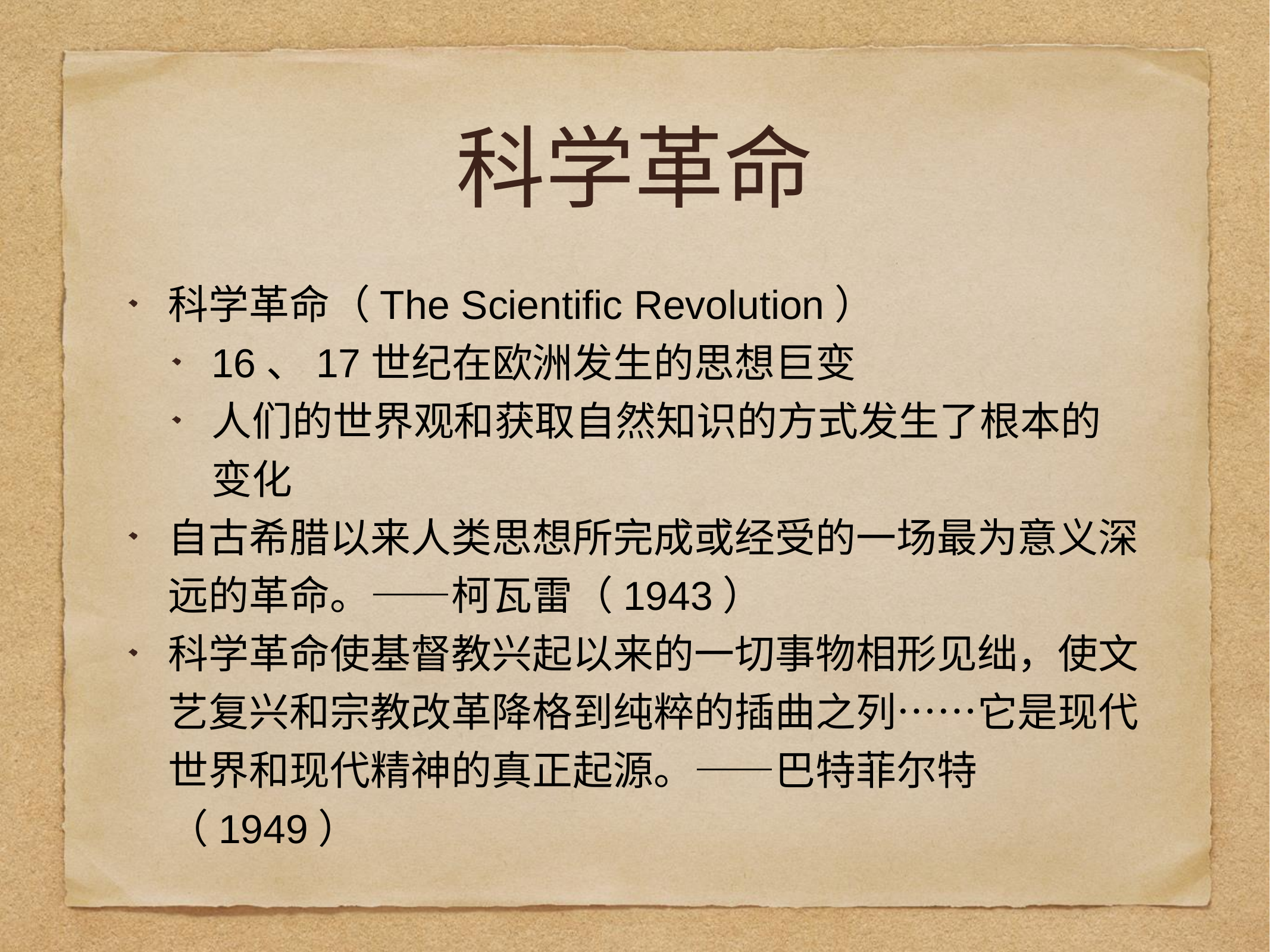

# 科学革命
科学革命（The Scientific Revolution）
16、17世纪在欧洲发生的思想巨变
人们的世界观和获取自然知识的方式发生了根本的变化
自古希腊以来人类思想所完成或经受的一场最为意义深远的革命。——柯瓦雷（1943）
科学革命使基督教兴起以来的一切事物相形见绌，使文艺复兴和宗教改革降格到纯粹的插曲之列……它是现代世界和现代精神的真正起源。——巴特菲尔特（1949）